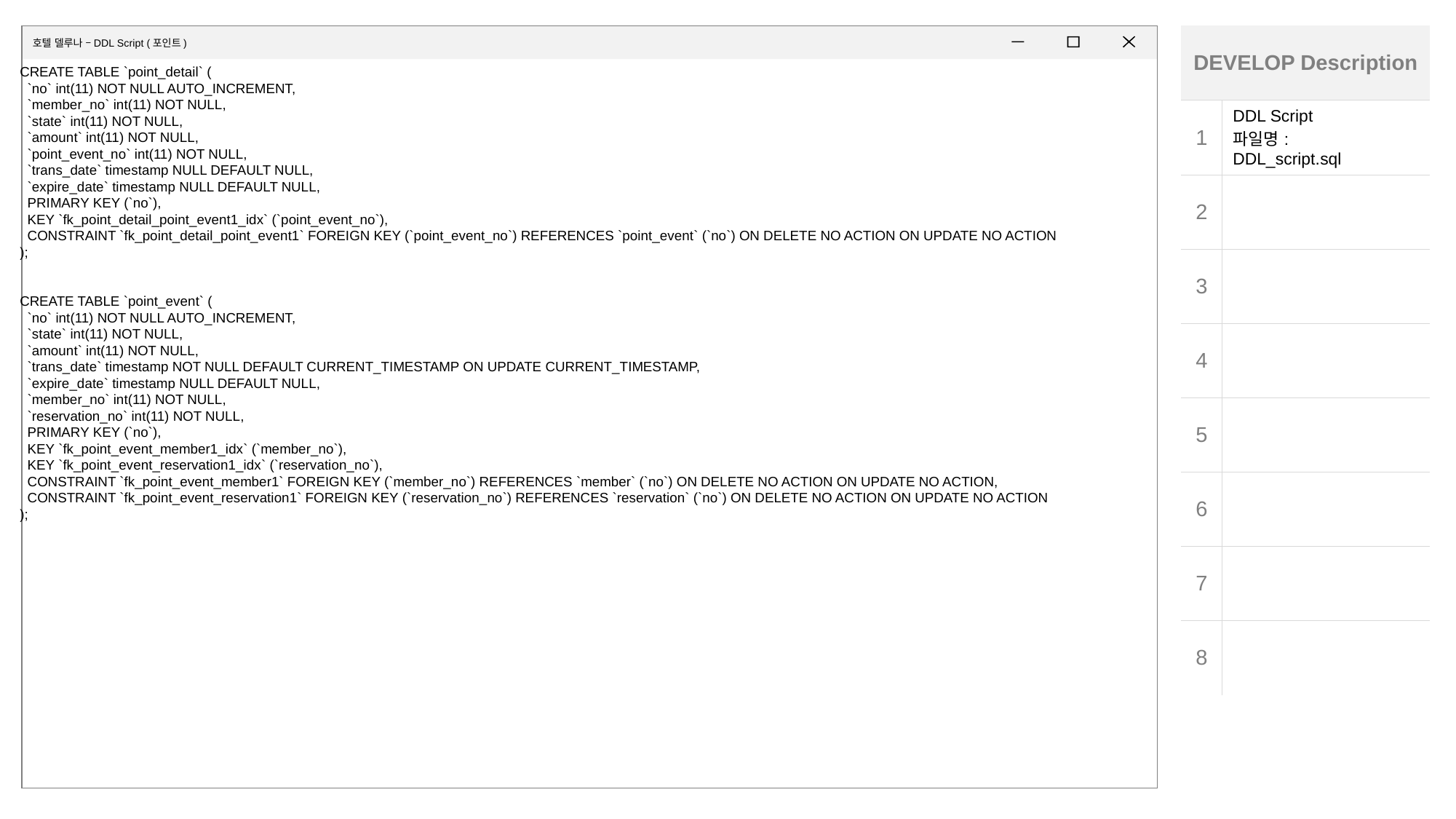

호텔 델루나 –DDL Script (포인트)

| DEVELOP Description |  |
| --- | --- |
| 1 | DDL Script 파일명: DDL\_script.sql |
| 2 |  |
| 3 |  |
| 4 |  |
| 5 |  |
| 6 |  |
| 7 |  |
| 8 |  |
CREATE TABLE `point_detail` (
  `no` int(11) NOT NULL AUTO_INCREMENT,
  `member_no` int(11) NOT NULL,
  `state` int(11) NOT NULL,
  `amount` int(11) NOT NULL,
  `point_event_no` int(11) NOT NULL,
  `trans_date` timestamp NULL DEFAULT NULL,
  `expire_date` timestamp NULL DEFAULT NULL,
  PRIMARY KEY (`no`),
  KEY `fk_point_detail_point_event1_idx` (`point_event_no`),
  CONSTRAINT `fk_point_detail_point_event1` FOREIGN KEY (`point_event_no`) REFERENCES `point_event` (`no`) ON DELETE NO ACTION ON UPDATE NO ACTION
);

CREATE TABLE `point_event` (
  `no` int(11) NOT NULL AUTO_INCREMENT,
  `state` int(11) NOT NULL,
  `amount` int(11) NOT NULL,
  `trans_date` timestamp NOT NULL DEFAULT CURRENT_TIMESTAMP ON UPDATE CURRENT_TIMESTAMP,
  `expire_date` timestamp NULL DEFAULT NULL,
  `member_no` int(11) NOT NULL,
  `reservation_no` int(11) NOT NULL,
  PRIMARY KEY (`no`),
  KEY `fk_point_event_member1_idx` (`member_no`),
  KEY `fk_point_event_reservation1_idx` (`reservation_no`),
  CONSTRAINT `fk_point_event_member1` FOREIGN KEY (`member_no`) REFERENCES `member` (`no`) ON DELETE NO ACTION ON UPDATE NO ACTION,
  CONSTRAINT `fk_point_event_reservation1` FOREIGN KEY (`reservation_no`) REFERENCES `reservation` (`no`) ON DELETE NO ACTION ON UPDATE NO ACTION
);